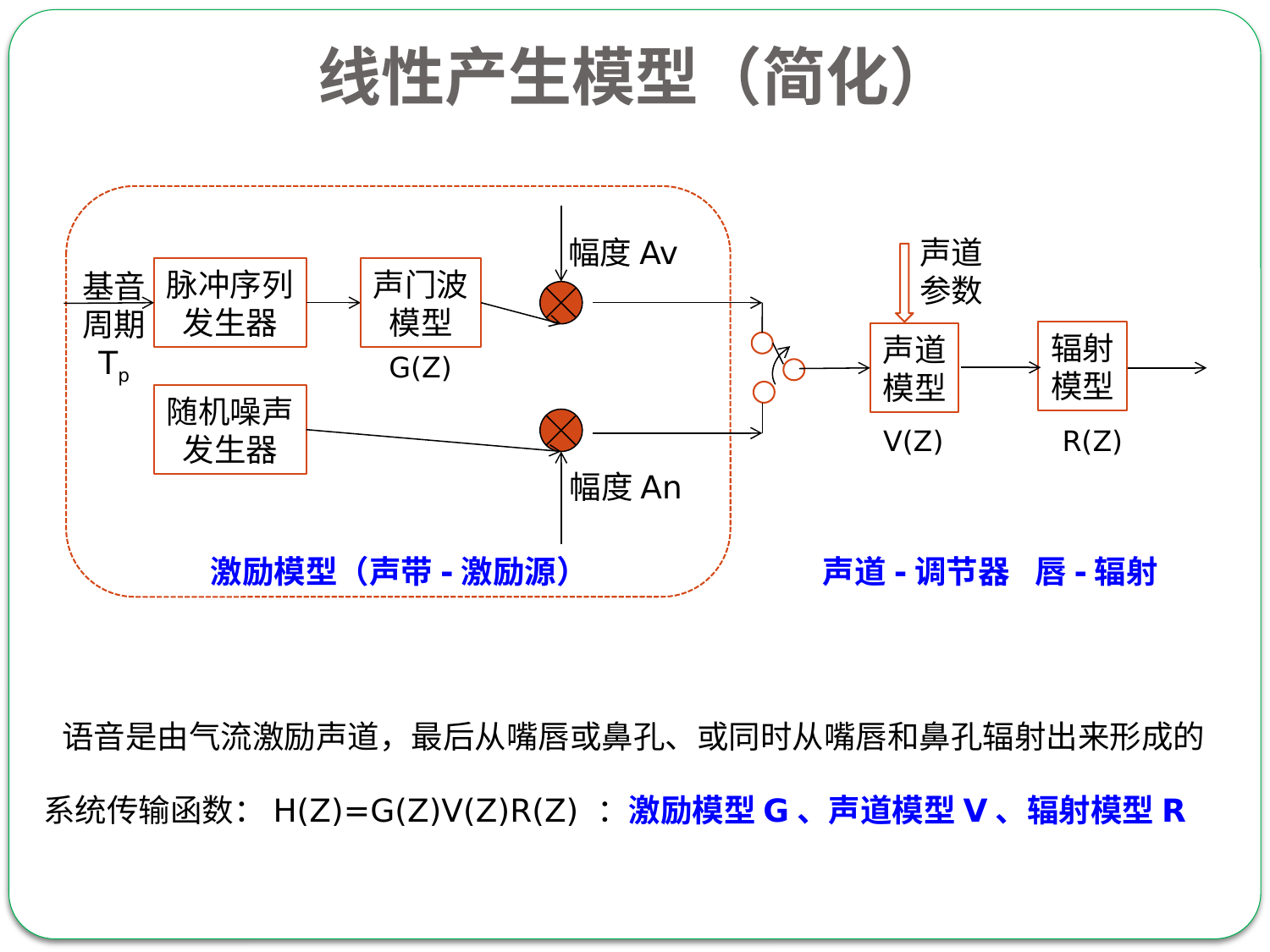

# 线性产生模型（简化）

幅度Av
声道
参数

脉冲序列
发生器
声门波
模型
基音
周期
Tp

辐射
模型
声道
模型

G(Z)

随机噪声
发生器

V(Z)
R(Z)
幅度An
唇-辐射
激励模型（声带-激励源）
声道-调节器
语音是由气流激励声道，最后从嘴唇或鼻孔、或同时从嘴唇和鼻孔辐射出来形成的
系统传输函数：H(Z)=G(Z)V(Z)R(Z) ：激励模型G、声道模型V、辐射模型R